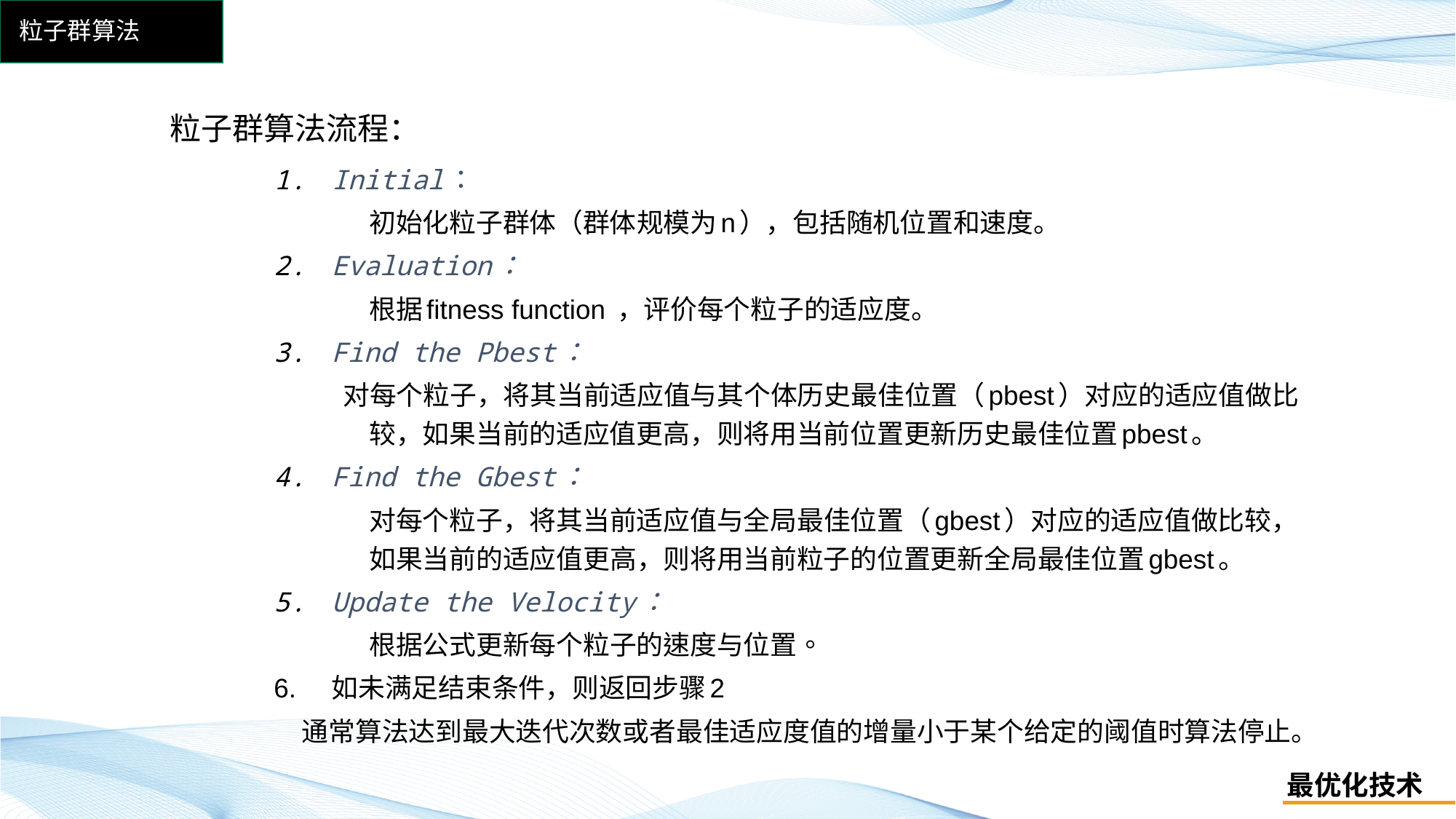

粒子群算法
# 算法流程
粒子群算法流程：
Initial：
	初始化粒子群体（群体规模为n），包括随机位置和速度。
Evaluation：
	根据fitness function ，评价每个粒子的适应度。
Find the Pbest：
   对每个粒子，将其当前适应值与其个体历史最佳位置（pbest）对应的适应值做比较，如果当前的适应值更高，则将用当前位置更新历史最佳位置pbest。
Find the Gbest：
	对每个粒子，将其当前适应值与全局最佳位置（gbest）对应的适应值做比较，如果当前的适应值更高，则将用当前粒子的位置更新全局最佳位置gbest。
Update the Velocity：
	根据公式更新每个粒子的速度与位置。
如未满足结束条件，则返回步骤2
    通常算法达到最大迭代次数或者最佳适应度值的增量小于某个给定的阈值时算法停止。